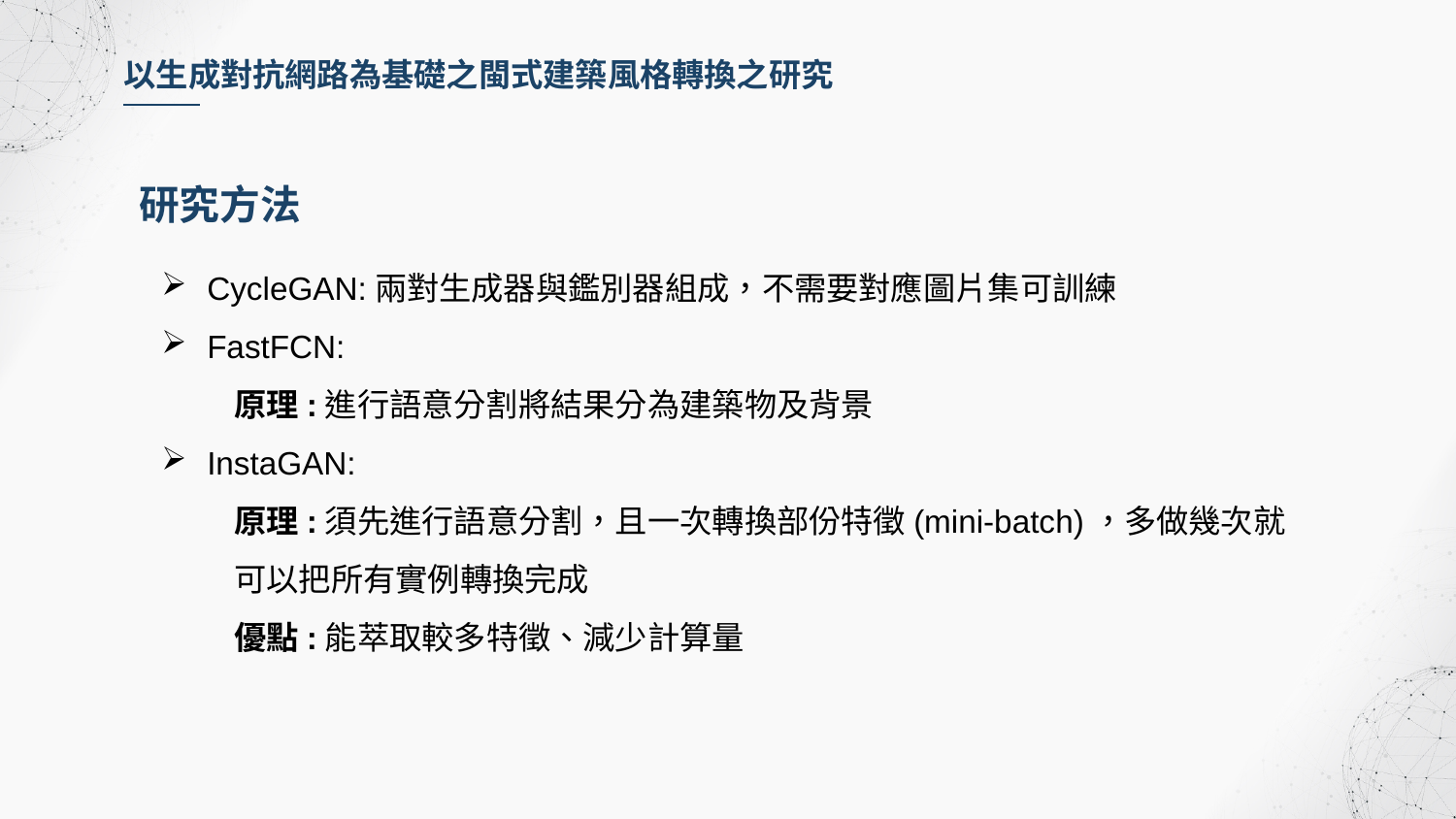

以生成對抗網路為基礎之閩式建築風格轉換之研究
研究方法
CycleGAN:兩對生成器與鑑別器組成，不需要對應圖片集可訓練
FastFCN:
原理:進行語意分割將結果分為建築物及背景
InstaGAN:
原理:須先進行語意分割，且一次轉換部份特徵(mini-batch)，多做幾次就可以把所有實例轉換完成
優點:能萃取較多特徵、減少計算量